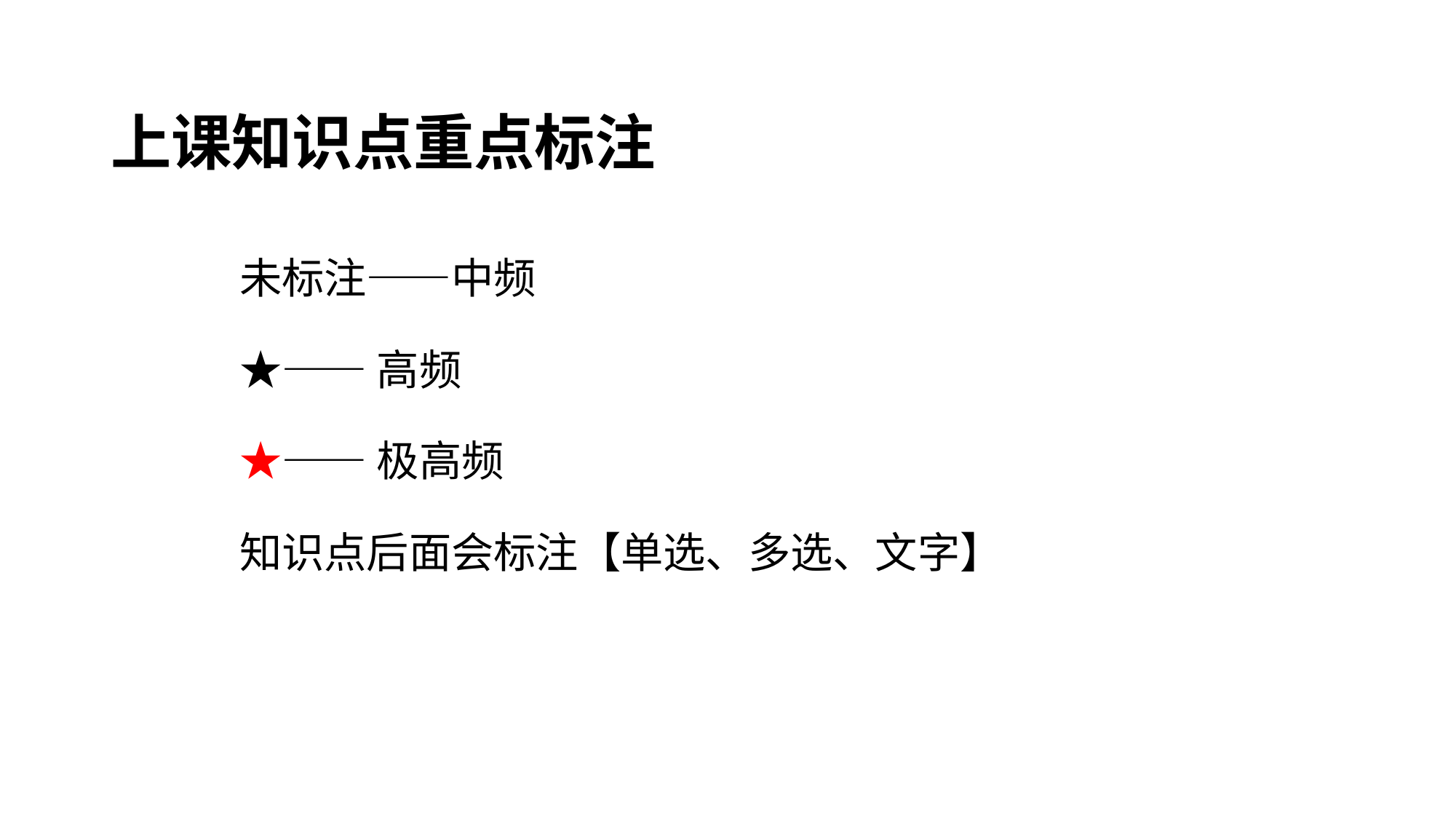

# 上课知识点重点标注
未标注——中频
★——高频
★——极高频
知识点后面会标注【单选、多选、文字】